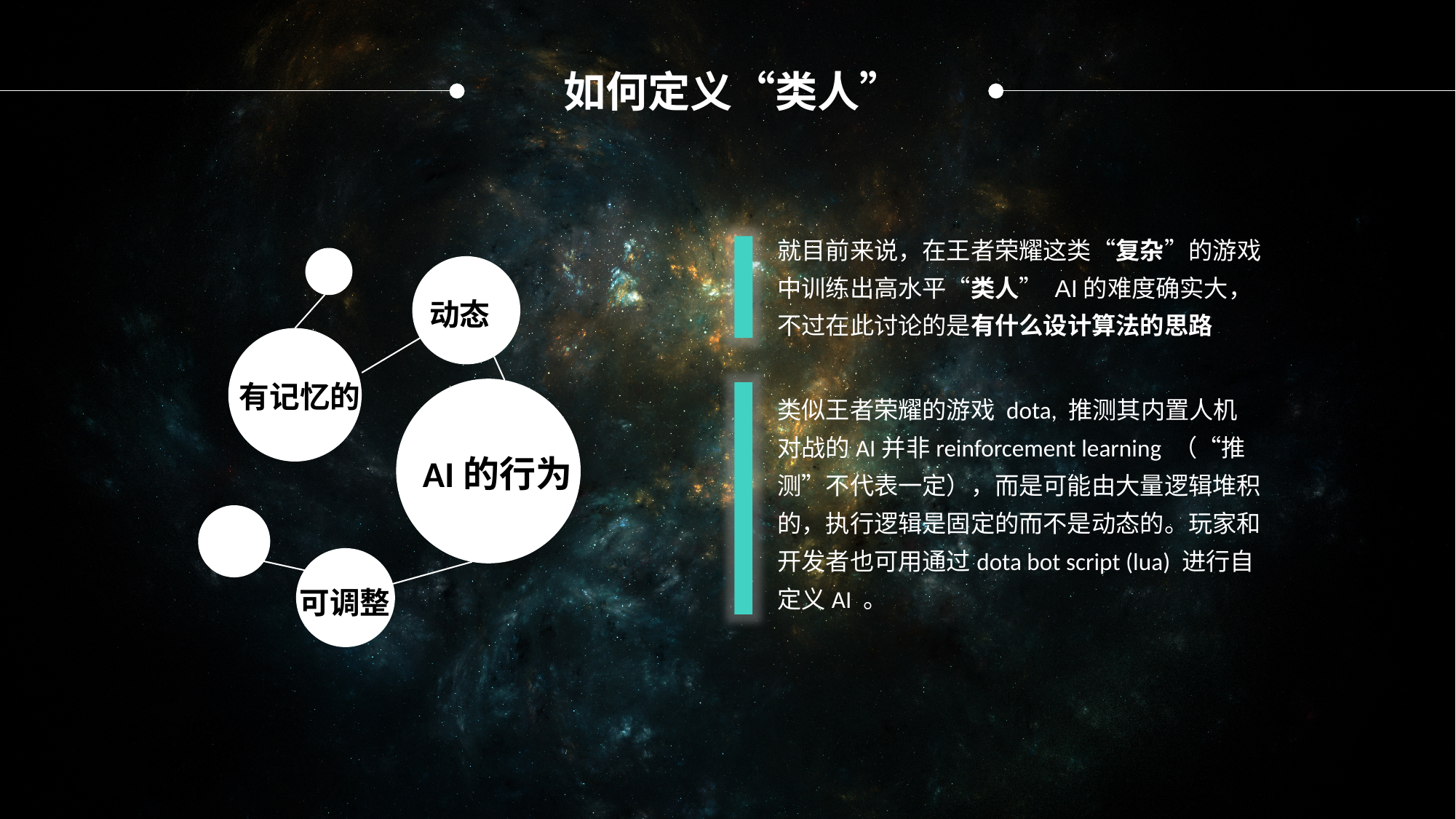

如何定义“类人”
就目前来说，在王者荣耀这类“复杂”的游戏中训练出高水平“类人” AI的难度确实大，不过在此讨论的是有什么设计算法的思路

动态

有记忆的

类似王者荣耀的游戏 dota, 推测其内置人机对战的AI并非reinforcement learning （“推测”不代表一定），而是可能由大量逻辑堆积的，执行逻辑是固定的而不是动态的。玩家和开发者也可用通过dota bot script (lua) 进行自定义AI 。
AI的行为

可调整